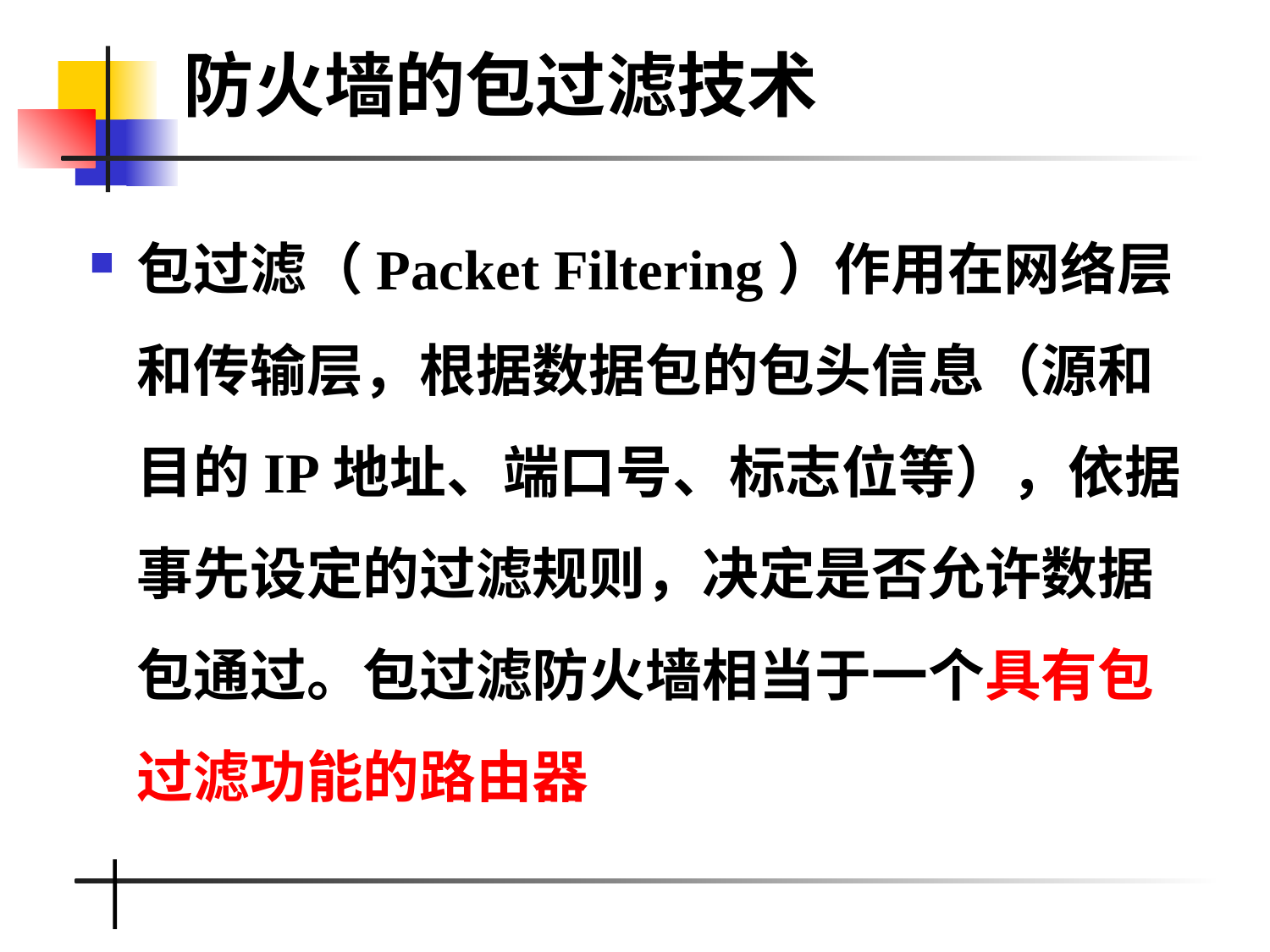

防火墙的包过滤技术
包过滤（Packet Filtering）作用在网络层和传输层，根据数据包的包头信息（源和目的IP地址、端口号、标志位等），依据事先设定的过滤规则，决定是否允许数据包通过。包过滤防火墙相当于一个具有包过滤功能的路由器